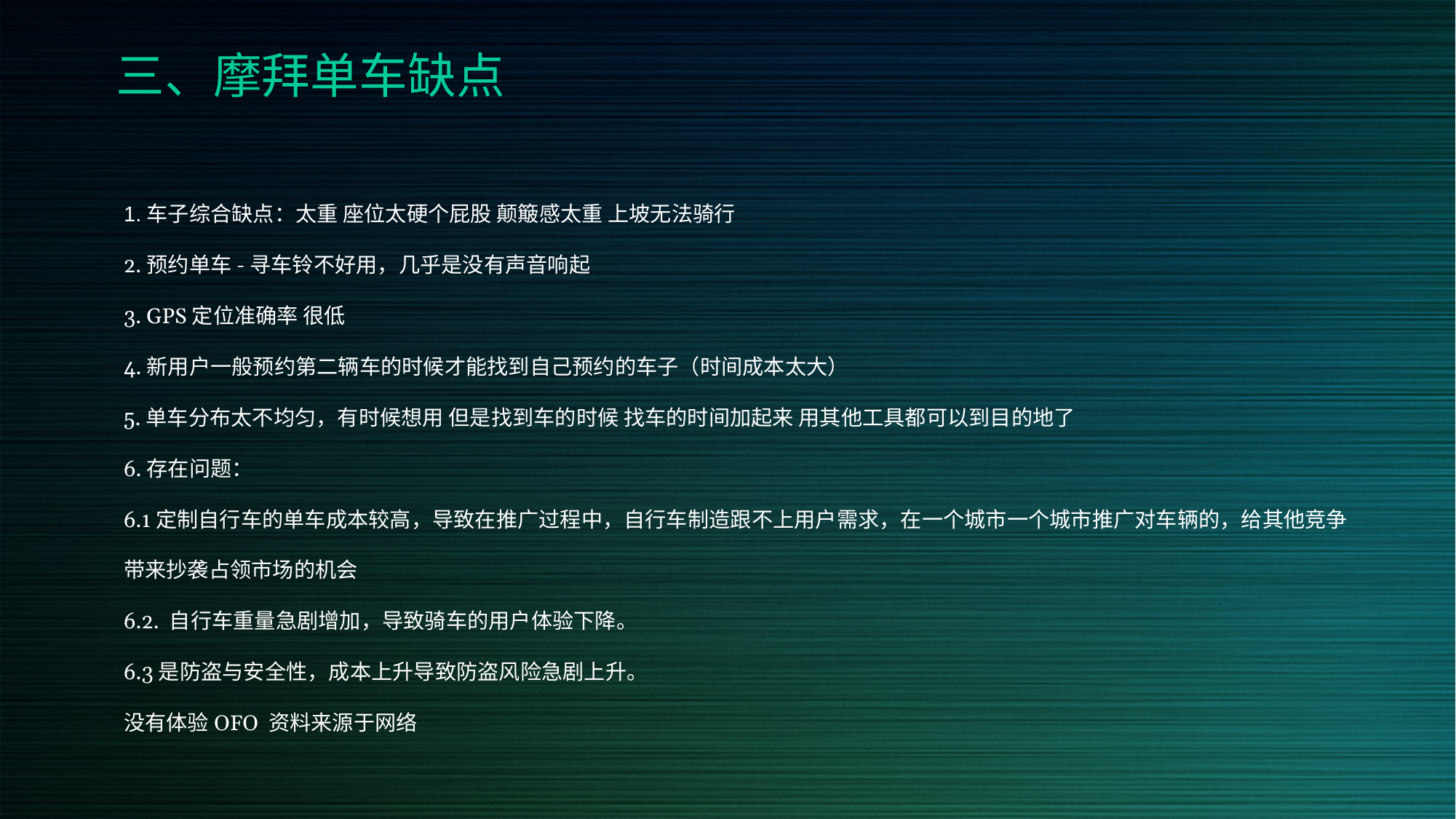

三、摩拜单车缺点
1.车子综合缺点：太重 座位太硬个屁股 颠簸感太重 上坡无法骑行
2.预约单车-寻车铃不好用，几乎是没有声音响起
3. GPS定位准确率 很低
4.新用户一般预约第二辆车的时候才能找到自己预约的车子（时间成本太大）
5.单车分布太不均匀，有时候想用 但是找到车的时候 找车的时间加起来 用其他工具都可以到目的地了
6.存在问题：
6.1定制自行车的单车成本较高，导致在推广过程中，自行车制造跟不上用户需求，在一个城市一个城市推广对车辆的，给其他竞争带来抄袭占领市场的机会
6.2. 自行车重量急剧增加，导致骑车的用户体验下降。
6.3是防盗与安全性，成本上升导致防盗风险急剧上升。
没有体验OFO 资料来源于网络